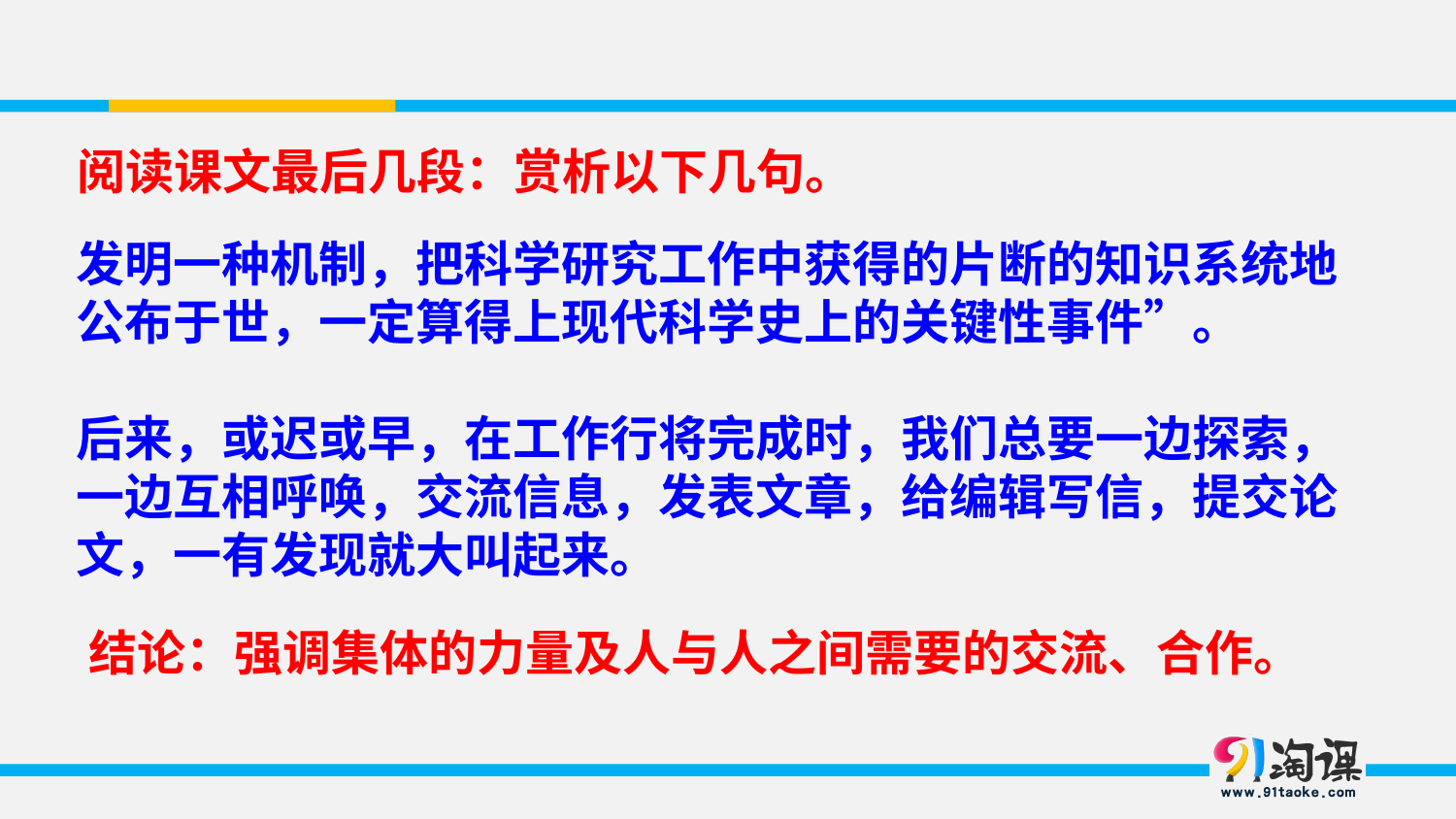

阅读课文最后几段：赏析以下几句。
发明一种机制，把科学研究工作中获得的片断的知识系统地公布于世，一定算得上现代科学史上的关键性事件”。
后来，或迟或早，在工作行将完成时，我们总要一边探索，一边互相呼唤，交流信息，发表文章，给编辑写信，提交论文，一有发现就大叫起来。
结论：强调集体的力量及人与人之间需要的交流、合作。